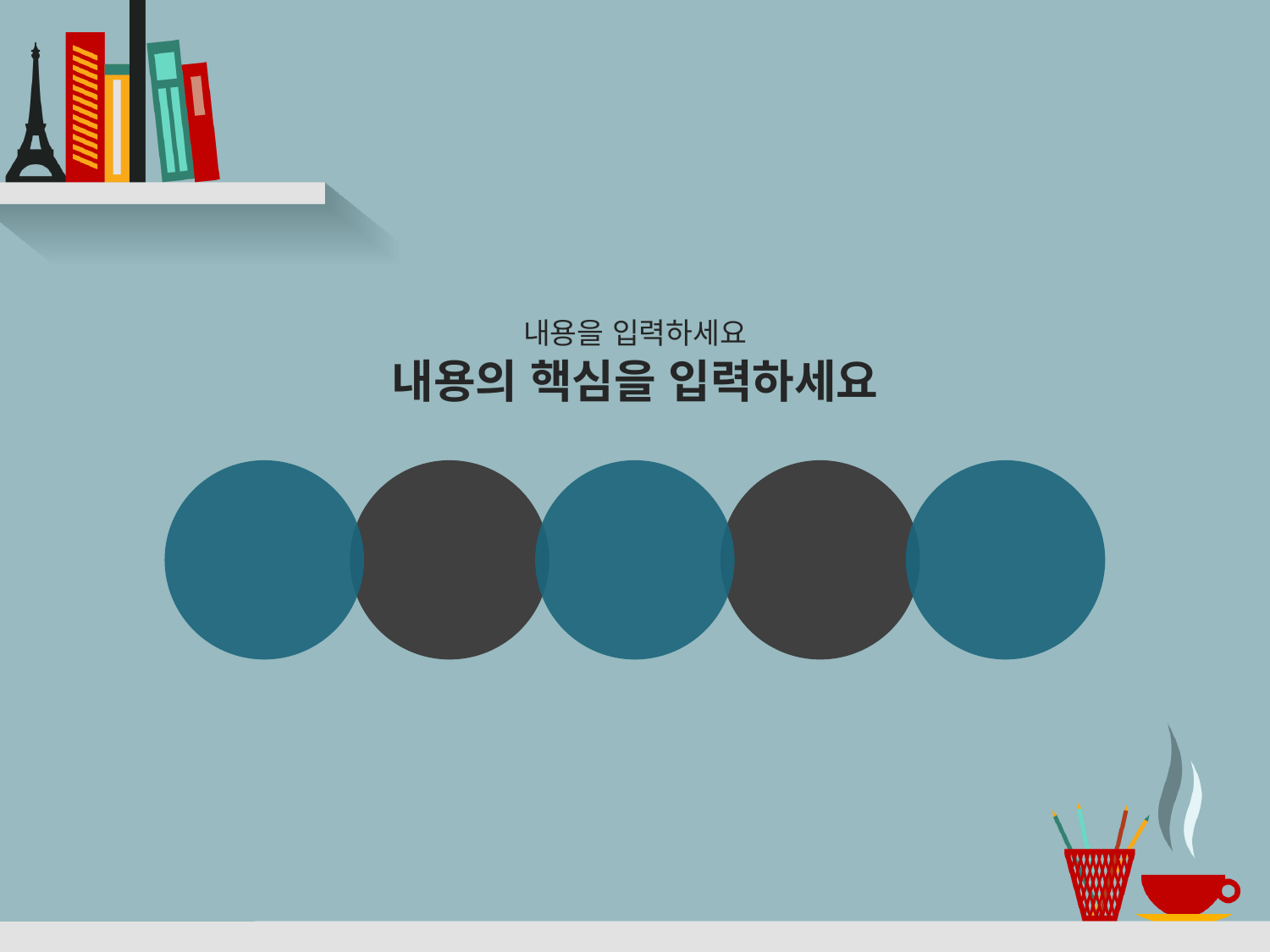

#
내용을 입력하세요
내용의 핵심을 입력하세요
텍스트
텍스트
텍스트
텍스트
텍스트